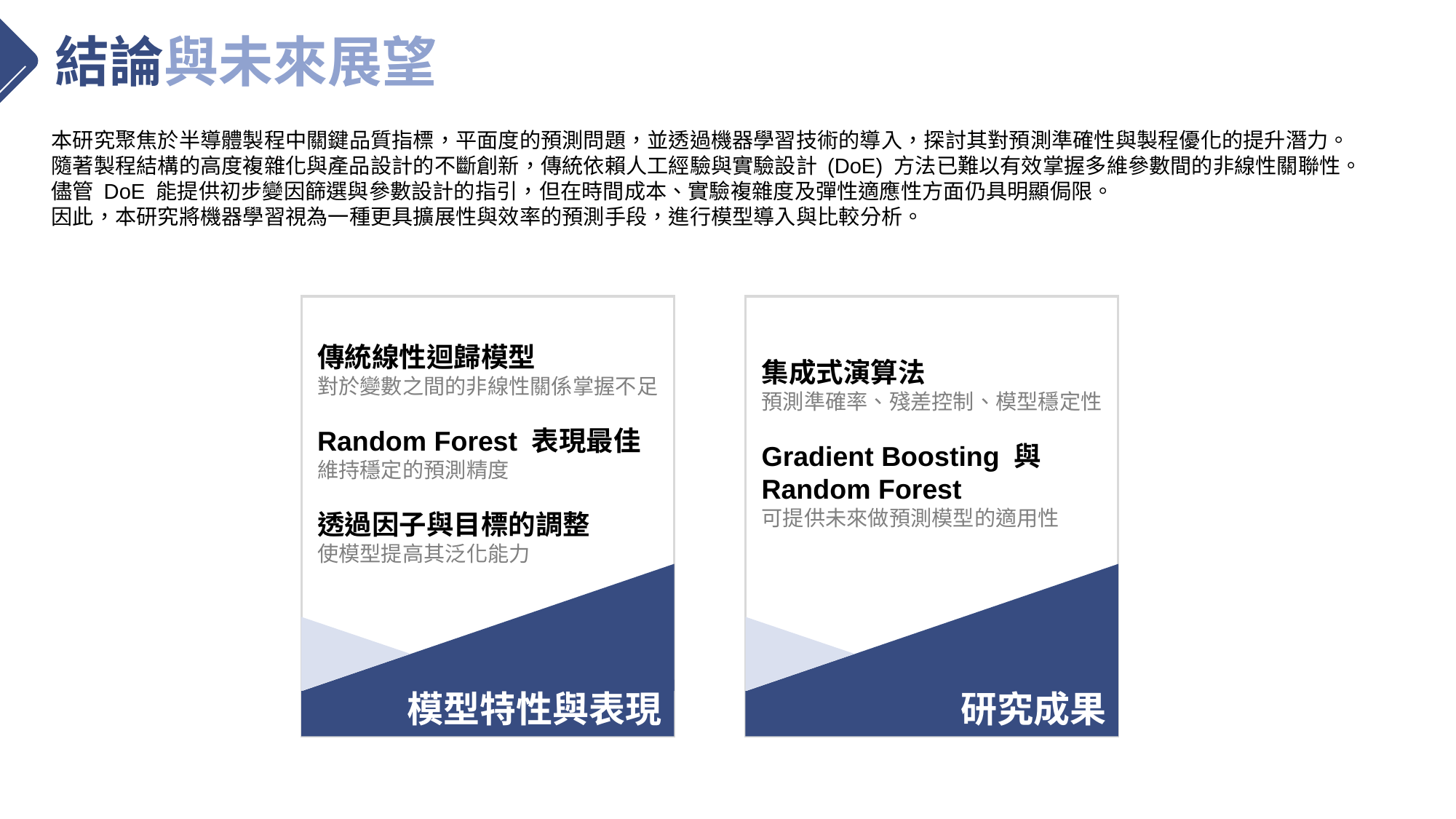

結論與未來展望
本研究聚焦於半導體製程中關鍵品質指標，平面度的預測問題，並透過機器學習技術的導入，探討其對預測準確性與製程優化的提升潛力。
隨著製程結構的高度複雜化與產品設計的不斷創新，傳統依賴人工經驗與實驗設計 (DoE) 方法已難以有效掌握多維參數間的非線性關聯性。
儘管 DoE 能提供初步變因篩選與參數設計的指引，但在時間成本、實驗複雜度及彈性適應性方面仍具明顯侷限。
因此，本研究將機器學習視為一種更具擴展性與效率的預測手段，進行模型導入與比較分析。

傳統線性迴歸模型
對於變數之間的非線性關係掌握不足

Random Forest 表現最佳
維持穩定的預測精度

透過因子與目標的調整
使模型提高其泛化能力
集成式演算法
預測準確率、殘差控制、模型穩定性

Gradient Boosting 與
Random Forest
可提供未來做預測模型的適用性

研究成果
模型特性與表現